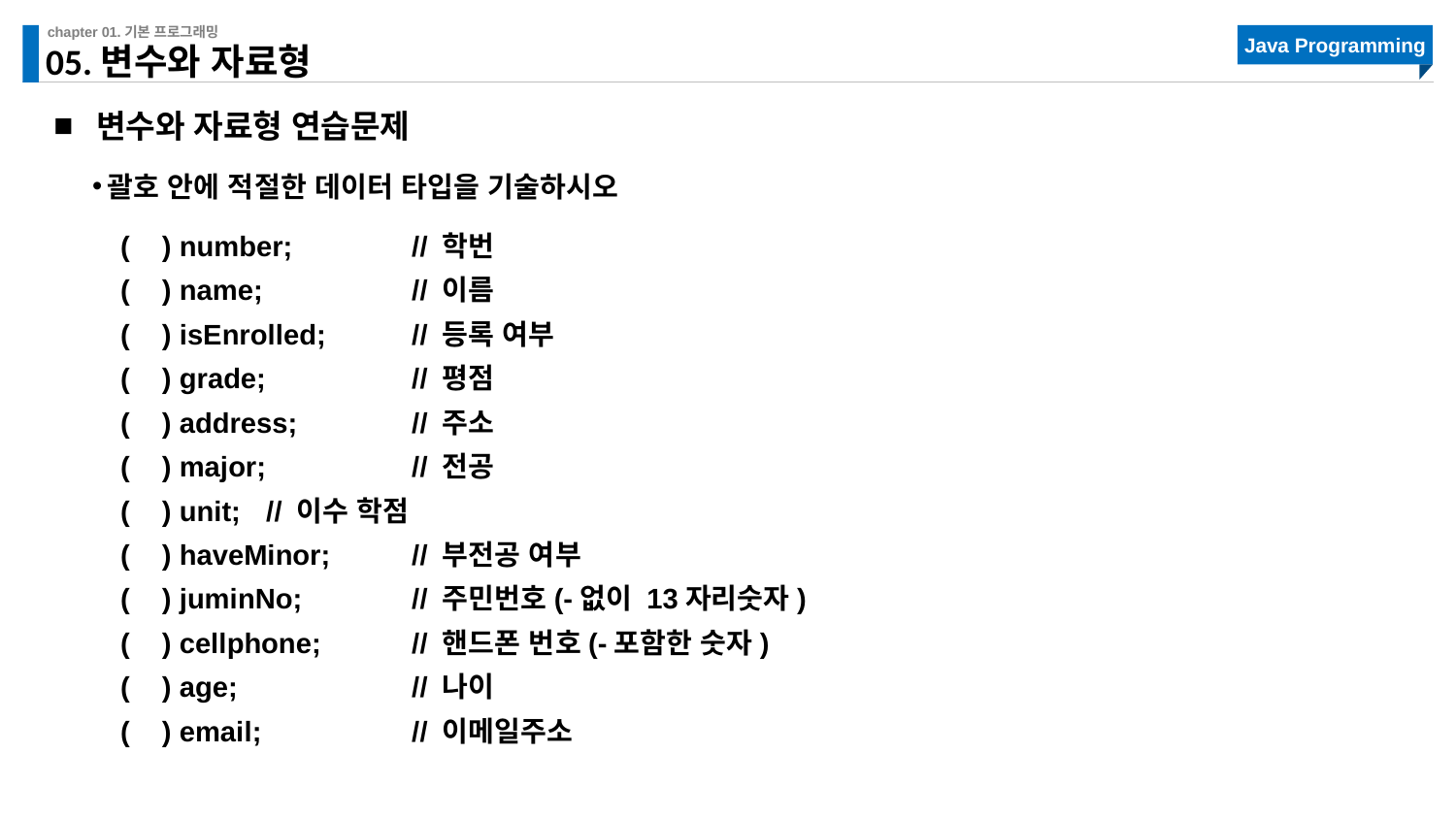

# 05.변수와 자료형
변수와 자료형 연습문제
괄호 안에 적절한 데이터 타입을 기술하시오

(    ) number; 	// 학번
(    ) name; 	// 이름
(    ) isEnrolled;	// 등록 여부
(    ) grade;  	// 평점
(    ) address; 	// 주소
(    ) major;  	// 전공
(    ) unit;   	// 이수 학점
(    ) haveMinor;   	// 부전공 여부
(    ) juminNo;  	// 주민번호(-없이 13자리숫자)
(    ) cellphone; 	// 핸드폰 번호(-포함한 숫자)
(    ) age;       	// 나이
(    ) email;     	// 이메일주소